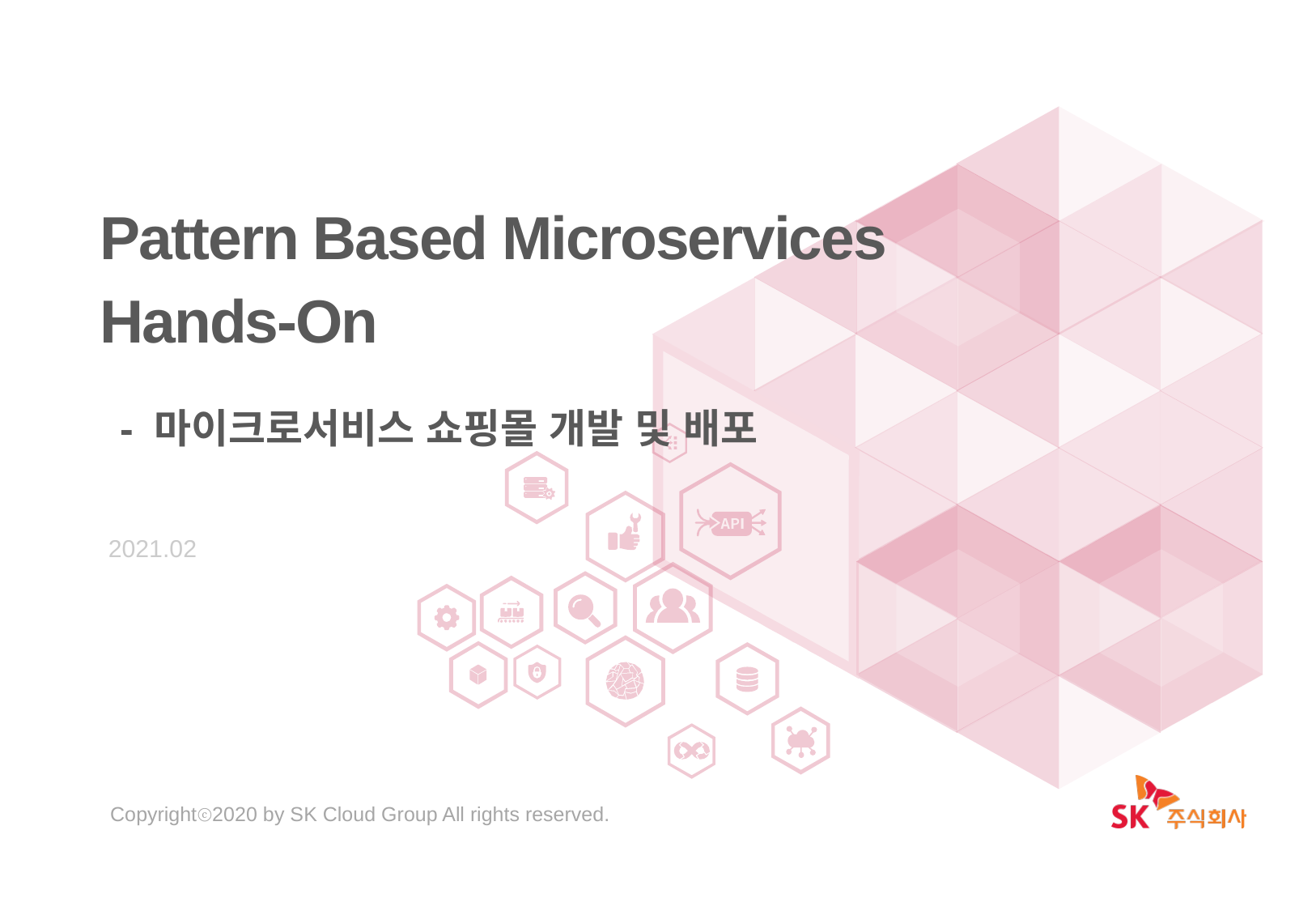

Pattern Based Microservices
Hands-On
 - 마이크로서비스 쇼핑몰 개발 및 배포
2021.02
Copyrightⓒ2020 by SK Cloud Group All rights reserved.